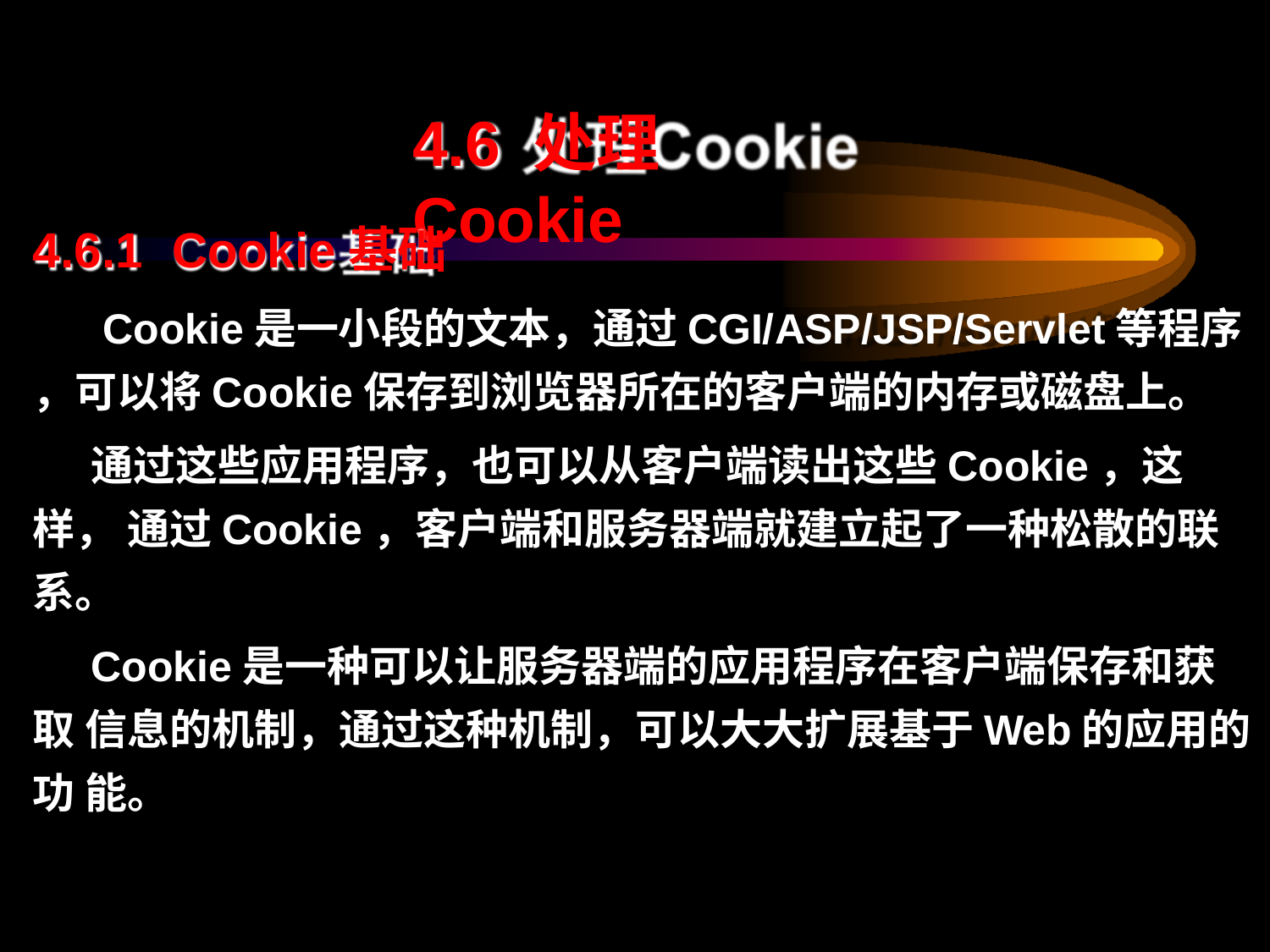

# 4.6 处理Cookie

4.6.1	Cookie基础
Cookie是一小段的文本，通过CGI/ASP/JSP/Servlet等程序
，可以将Cookie保存到浏览器所在的客户端的内存或磁盘上。
通过这些应用程序，也可以从客户端读出这些Cookie，这样， 通过Cookie，客户端和服务器端就建立起了一种松散的联系。
Cookie是一种可以让服务器端的应用程序在客户端保存和获取 信息的机制，通过这种机制，可以大大扩展基于Web的应用的功 能。